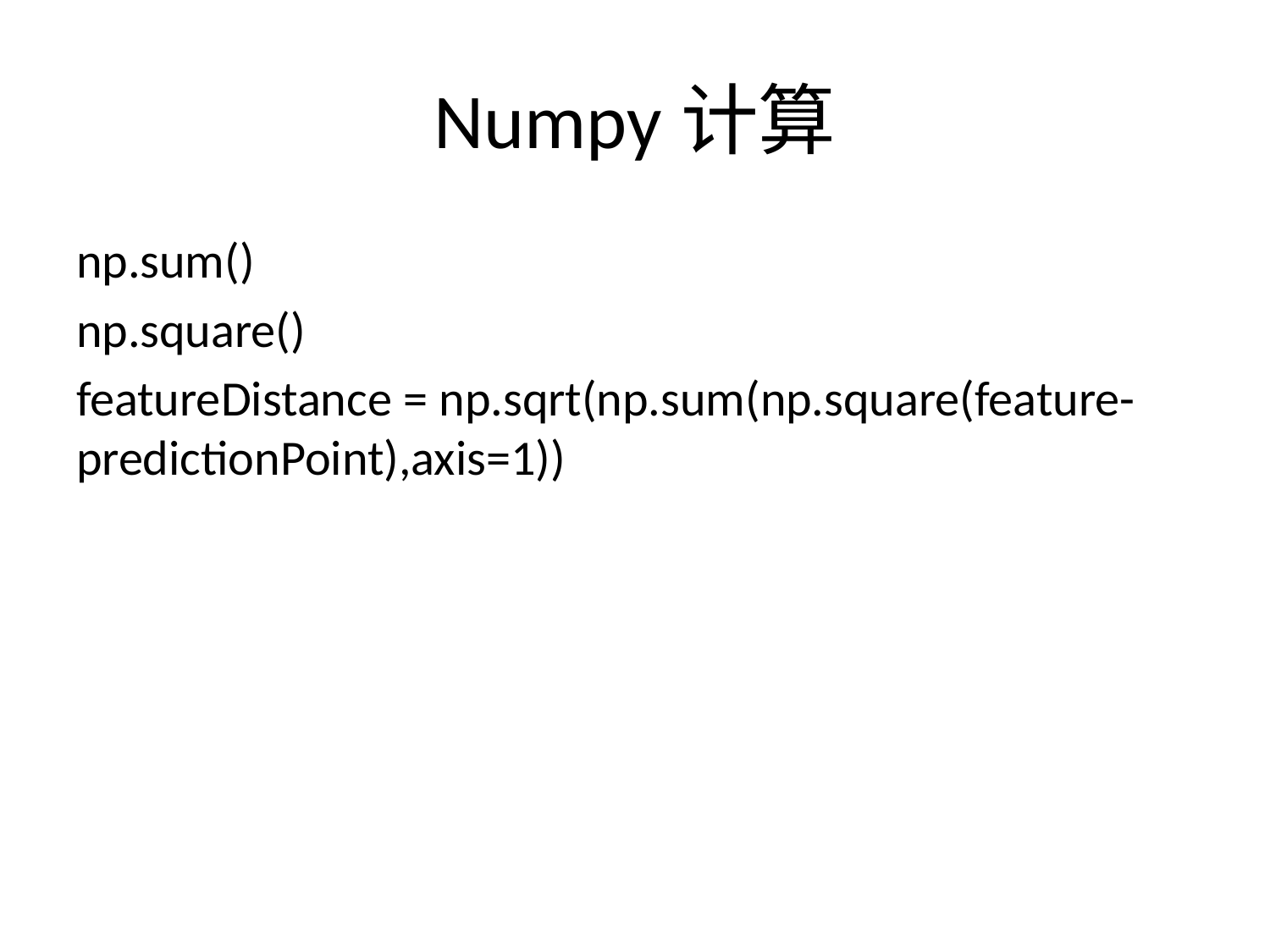

# Numpy计算
np.sum()
np.square()
featureDistance = np.sqrt(np.sum(np.square(feature-predictionPoint),axis=1))